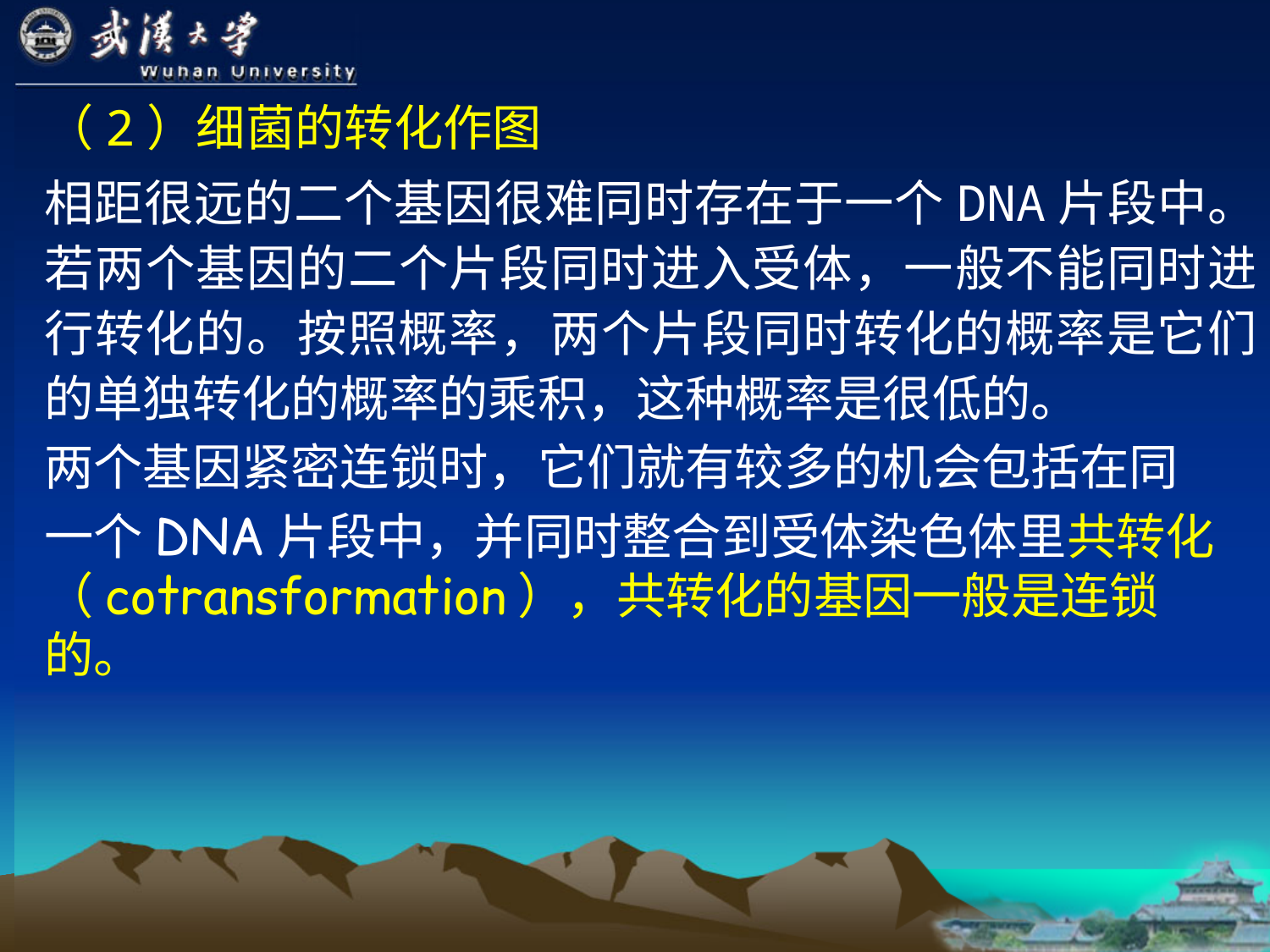

（2）细菌的转化作图
相距很远的二个基因很难同时存在于一个DNA片段中。若两个基因的二个片段同时进入受体，一般不能同时进行转化的。按照概率，两个片段同时转化的概率是它们的单独转化的概率的乘积，这种概率是很低的。
两个基因紧密连锁时，它们就有较多的机会包括在同
一个DNA片段中，并同时整合到受体染色体里共转化（cotransformation），共转化的基因一般是连锁的。